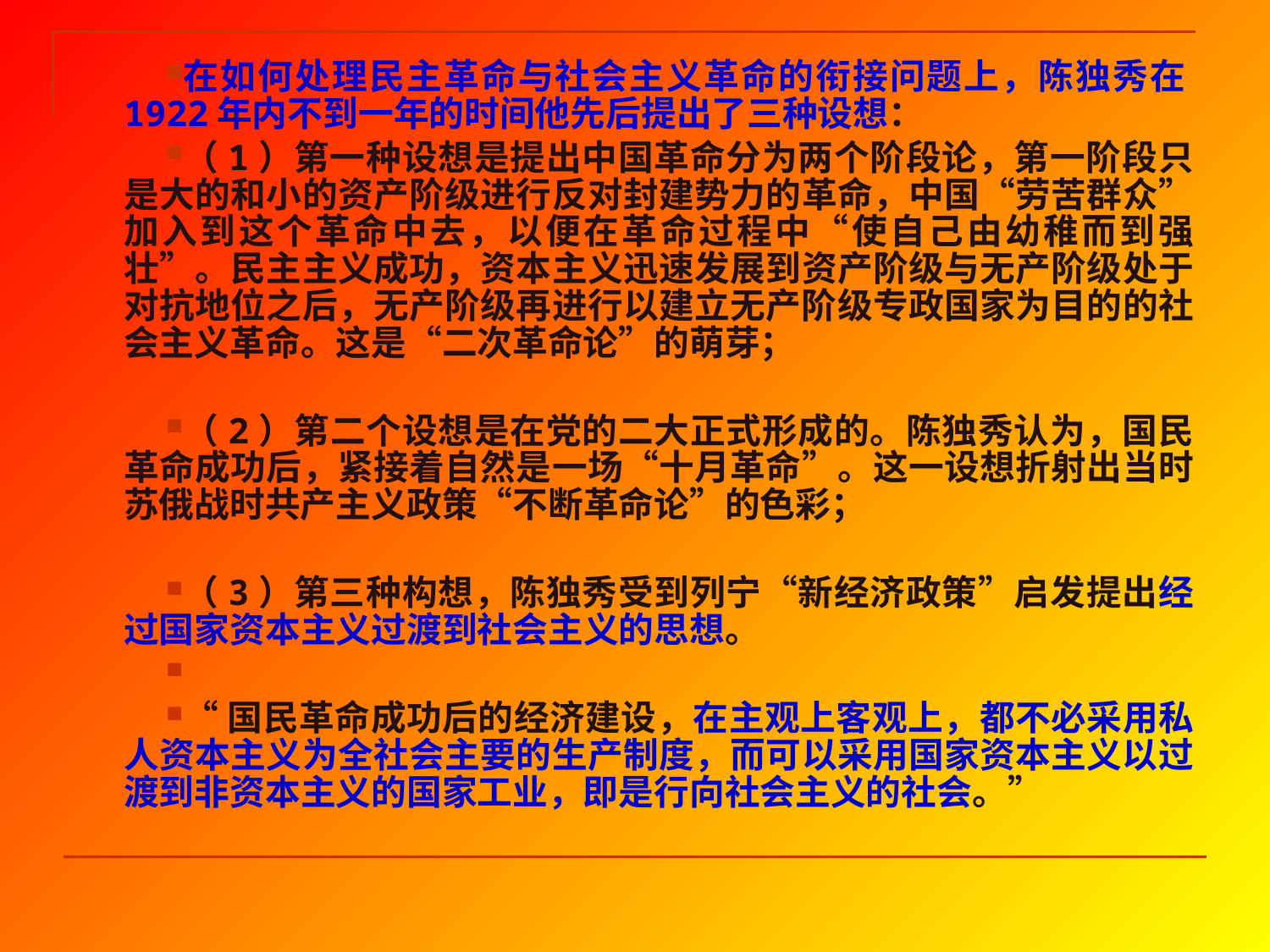

在如何处理民主革命与社会主义革命的衔接问题上，陈独秀在1922年内不到一年的时间他先后提出了三种设想：
（1）第一种设想是提出中国革命分为两个阶段论，第一阶段只是大的和小的资产阶级进行反对封建势力的革命，中国“劳苦群众” 加入到这个革命中去，以便在革命过程中“使自己由幼稚而到强壮”。民主主义成功，资本主义迅速发展到资产阶级与无产阶级处于对抗地位之后，无产阶级再进行以建立无产阶级专政国家为目的的社会主义革命。这是“二次革命论”的萌芽；

（2）第二个设想是在党的二大正式形成的。陈独秀认为，国民革命成功后，紧接着自然是一场“十月革命”。这一设想折射出当时苏俄战时共产主义政策“不断革命论”的色彩；

（3）第三种构想，陈独秀受到列宁“新经济政策”启发提出经过国家资本主义过渡到社会主义的思想。

“国民革命成功后的经济建设，在主观上客观上，都不必采用私人资本主义为全社会主要的生产制度，而可以采用国家资本主义以过渡到非资本主义的国家工业，即是行向社会主义的社会。”